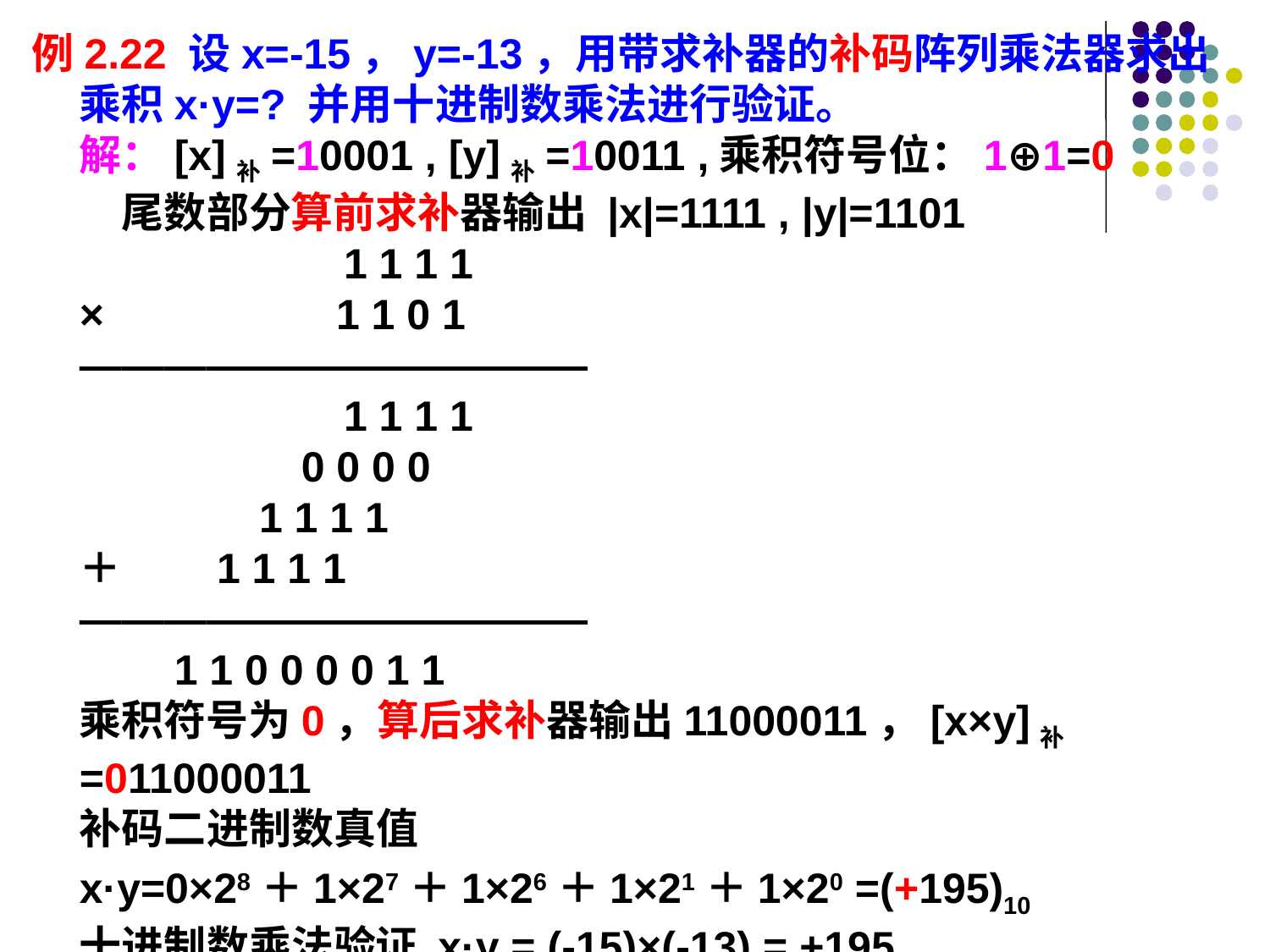

例2.22 设x=-15，y=-13，用带求补器的补码阵列乘法器求出乘积x·y=? 并用十进制数乘法进行验证。
解：[x]补=10001 , [y]补=10011 ,乘积符号位：1⊕1=0
　尾数部分算前求补器输出 |x|=1111 , |y|=1101
　　　　　　1 1 1 1
×　　　　　1 1 0 1
————————————
　　　　　　1 1 1 1
　　　　　0 0 0 0
　　　　1 1 1 1
＋　　1 1 1 1
————————————
　　1 1 0 0 0 0 1 1
乘积符号为0，算后求补器输出11000011，[x×y]补=011000011
补码二进制数真值
    x·y=0×28＋1×27＋1×26＋1×21＋1×20 =(+195)10
十进制数乘法验证 x·y = (-15)×(-13) = +195